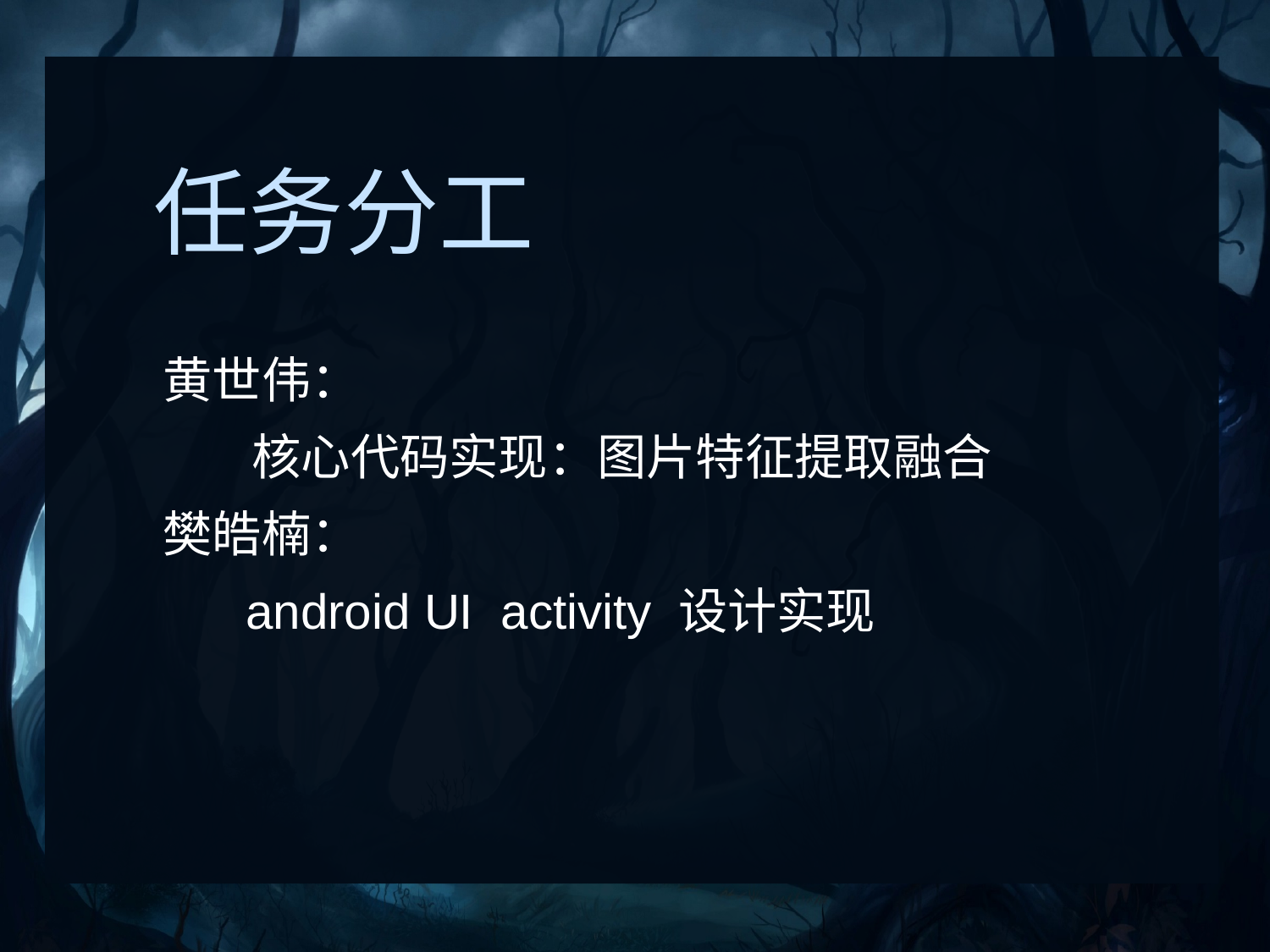

任务分工
黄世伟：
       核心代码实现：图片特征提取融合
樊皓楠：
      android UI  activity 设计实现